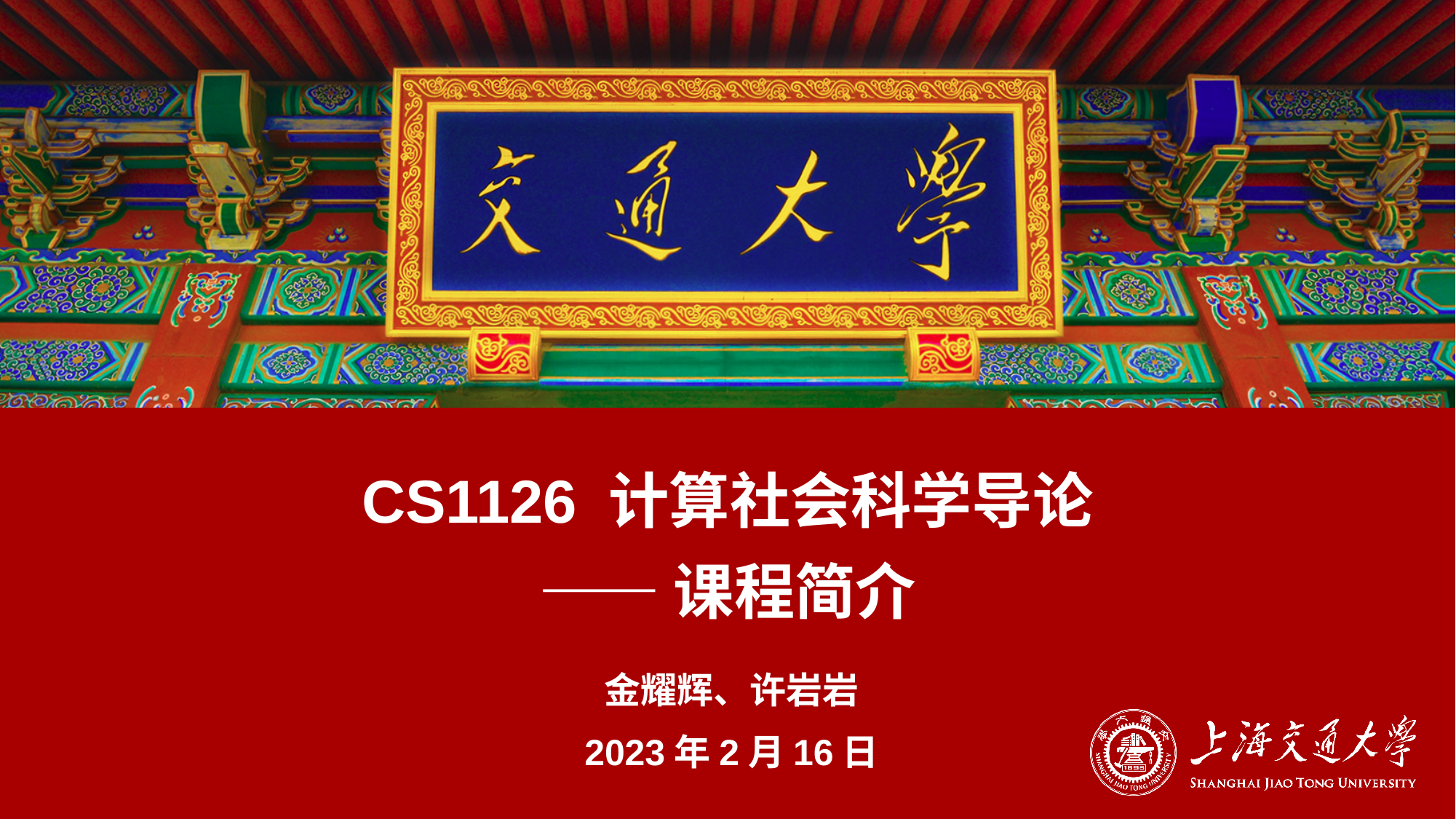

# CS1126 计算社会科学导论 —— 课程简介
金耀辉、许岩岩
2023年2月16日